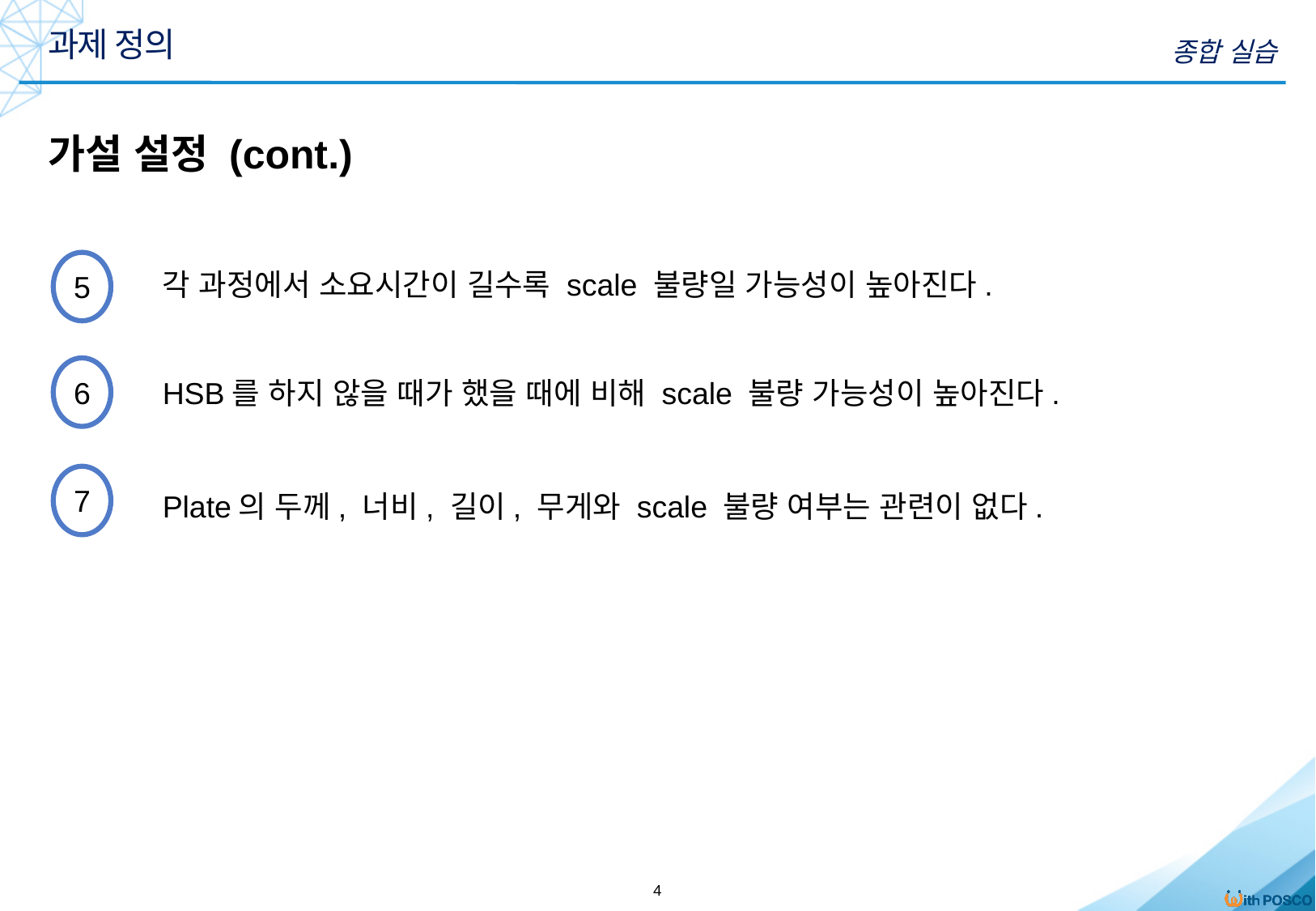

과제 정의
종합 실습
가설 설정 (cont.)
각 과정에서 소요시간이 길수록 scale 불량일 가능성이 높아진다.
5
HSB를 하지 않을 때가 했을 때에 비해 scale 불량 가능성이 높아진다.
6
Plate의 두께, 너비, 길이, 무게와 scale 불량 여부는 관련이 없다.
7